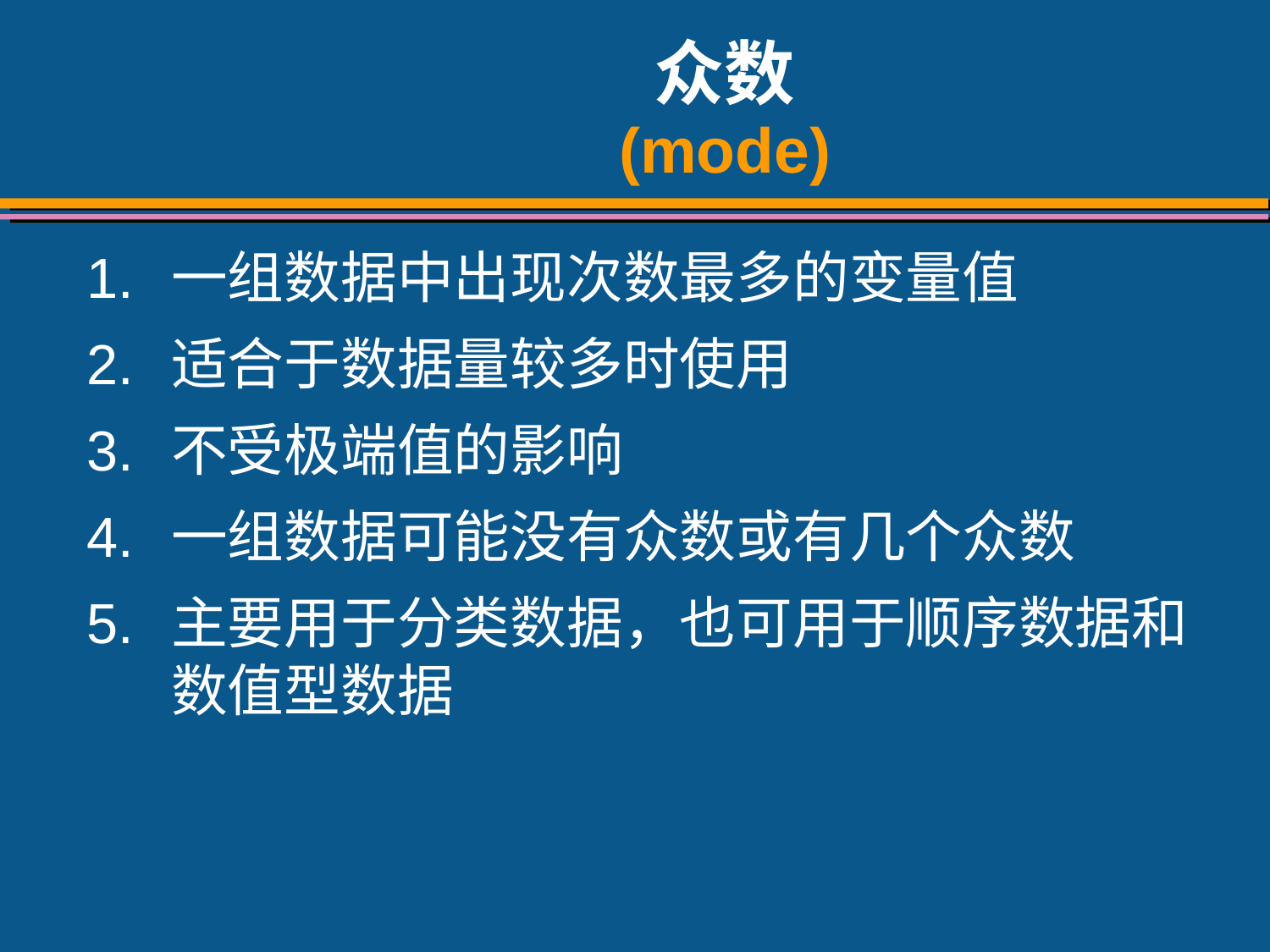

# 众数 (mode)
一组数据中出现次数最多的变量值
适合于数据量较多时使用
不受极端值的影响
一组数据可能没有众数或有几个众数
主要用于分类数据，也可用于顺序数据和数值型数据